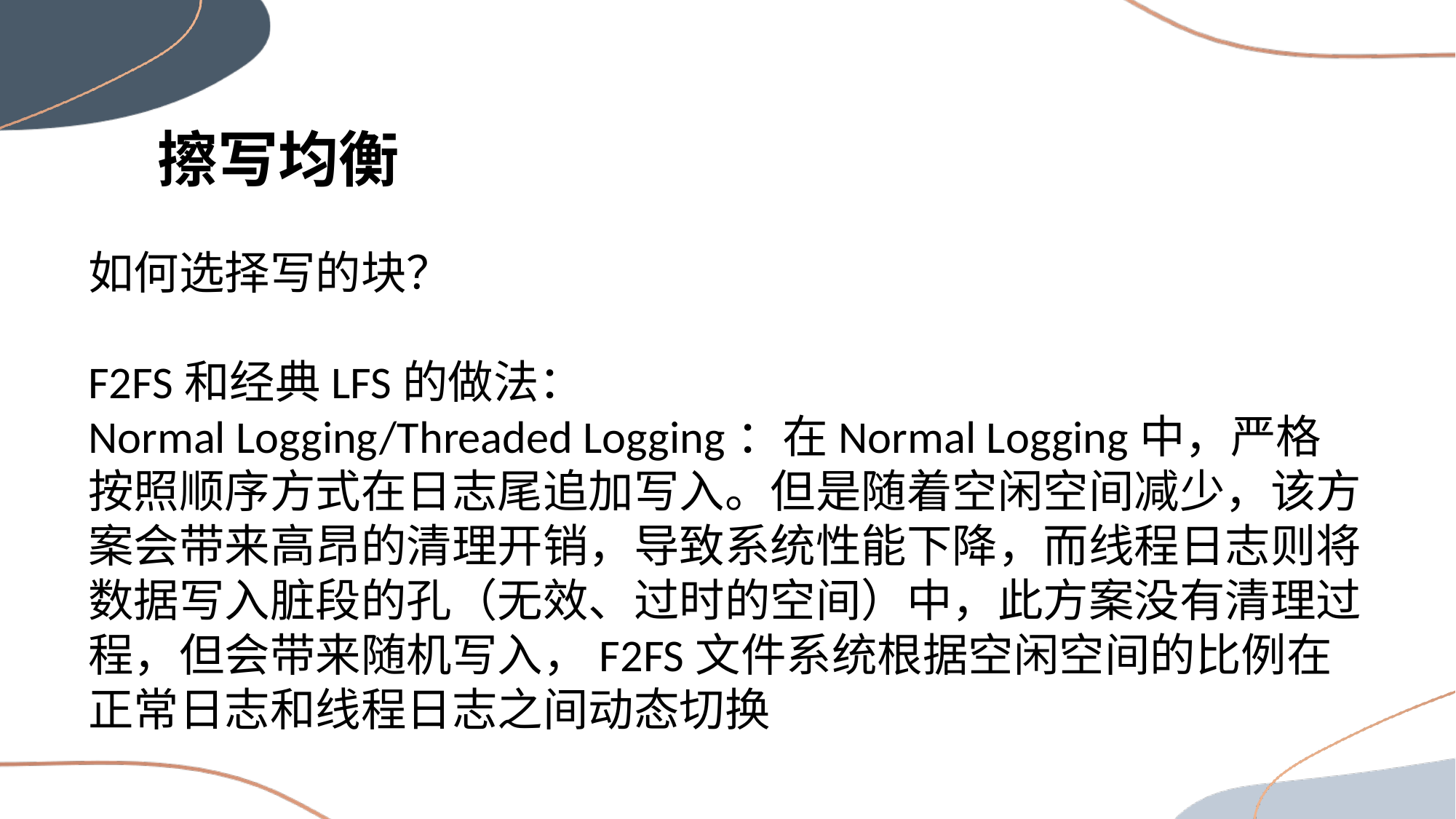

擦写均衡
如何选择写的块？

F2FS和经典LFS的做法：
Normal Logging/Threaded Logging：在Normal Logging中，严格按照顺序方式在日志尾追加写入。但是随着空闲空间减少，该方案会带来高昂的清理开销，导致系统性能下降，而线程日志则将数据写入脏段的孔（无效、过时的空间）中，此方案没有清理过程，但会带来随机写入，F2FS文件系统根据空闲空间的比例在正常日志和线程日志之间动态切换